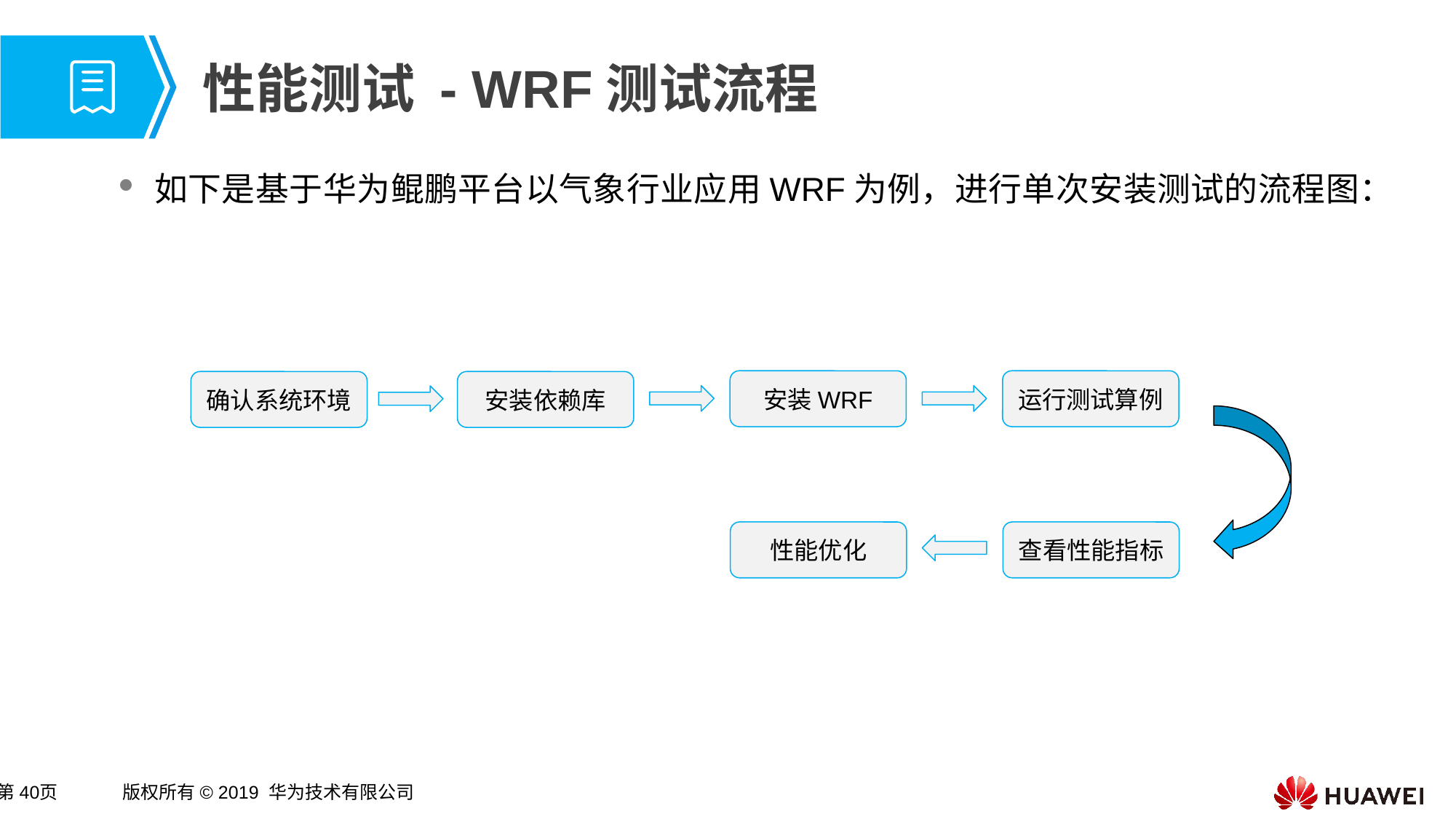

# 性能测试 - WRF测试流程
如下是基于华为鲲鹏平台以气象行业应用WRF为例，进行单次安装测试的流程图：
安装WRF
运行测试算例
确认系统环境
安装依赖库

性能优化
查看性能指标